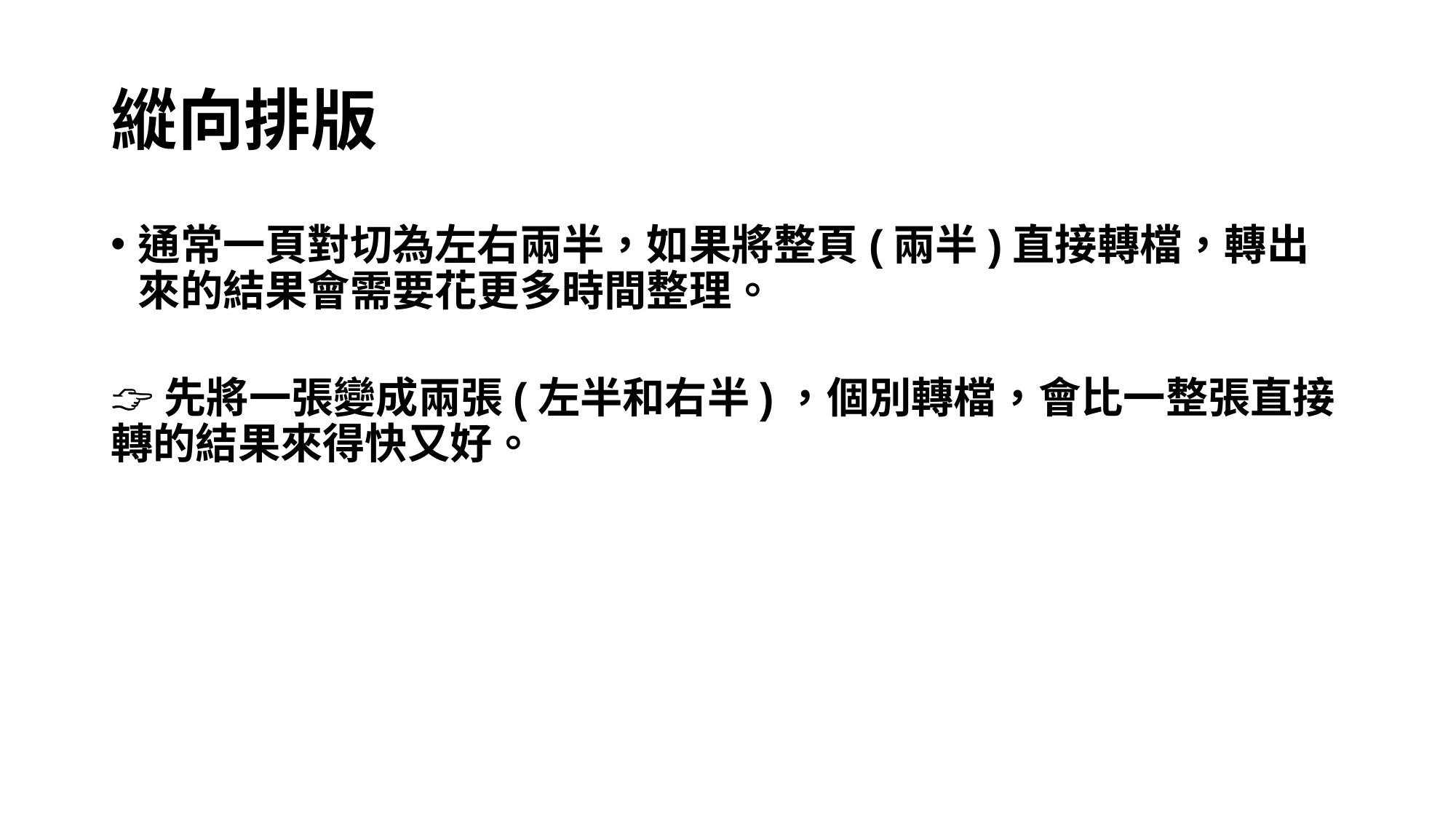

# 縱向排版
通常一頁對切為左右兩半，如果將整頁(兩半)直接轉檔，轉出來的結果會需要花更多時間整理。
👉先將一張變成兩張(左半和右半)，個別轉檔，會比一整張直接轉的結果來得快又好。